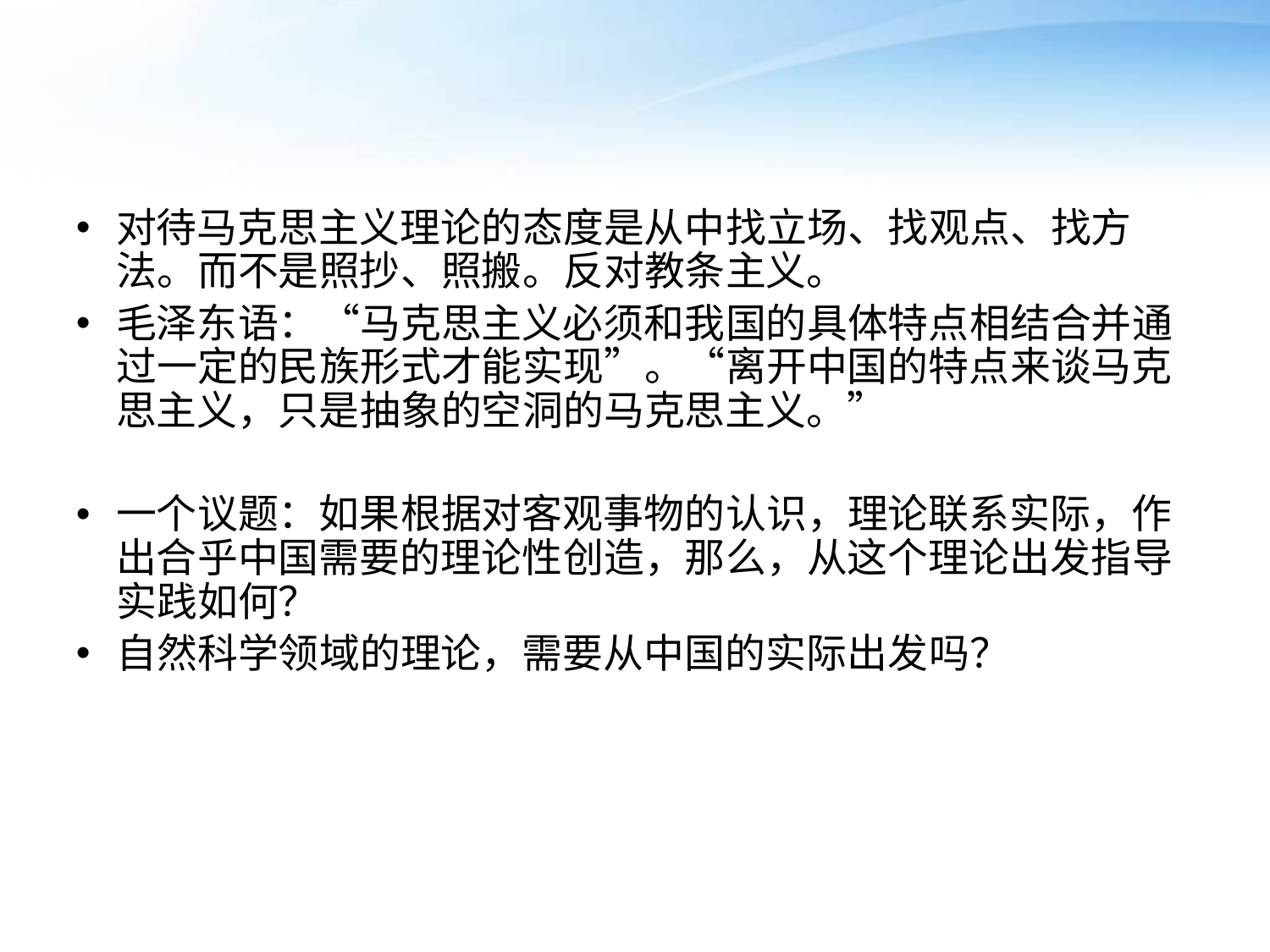

#
对待马克思主义理论的态度是从中找立场、找观点、找方法。而不是照抄、照搬。反对教条主义。
毛泽东语：“马克思主义必须和我国的具体特点相结合并通过一定的民族形式才能实现”。“离开中国的特点来谈马克思主义，只是抽象的空洞的马克思主义。”

一个议题：如果根据对客观事物的认识，理论联系实际，作出合乎中国需要的理论性创造，那么，从这个理论出发指导实践如何？
自然科学领域的理论，需要从中国的实际出发吗？